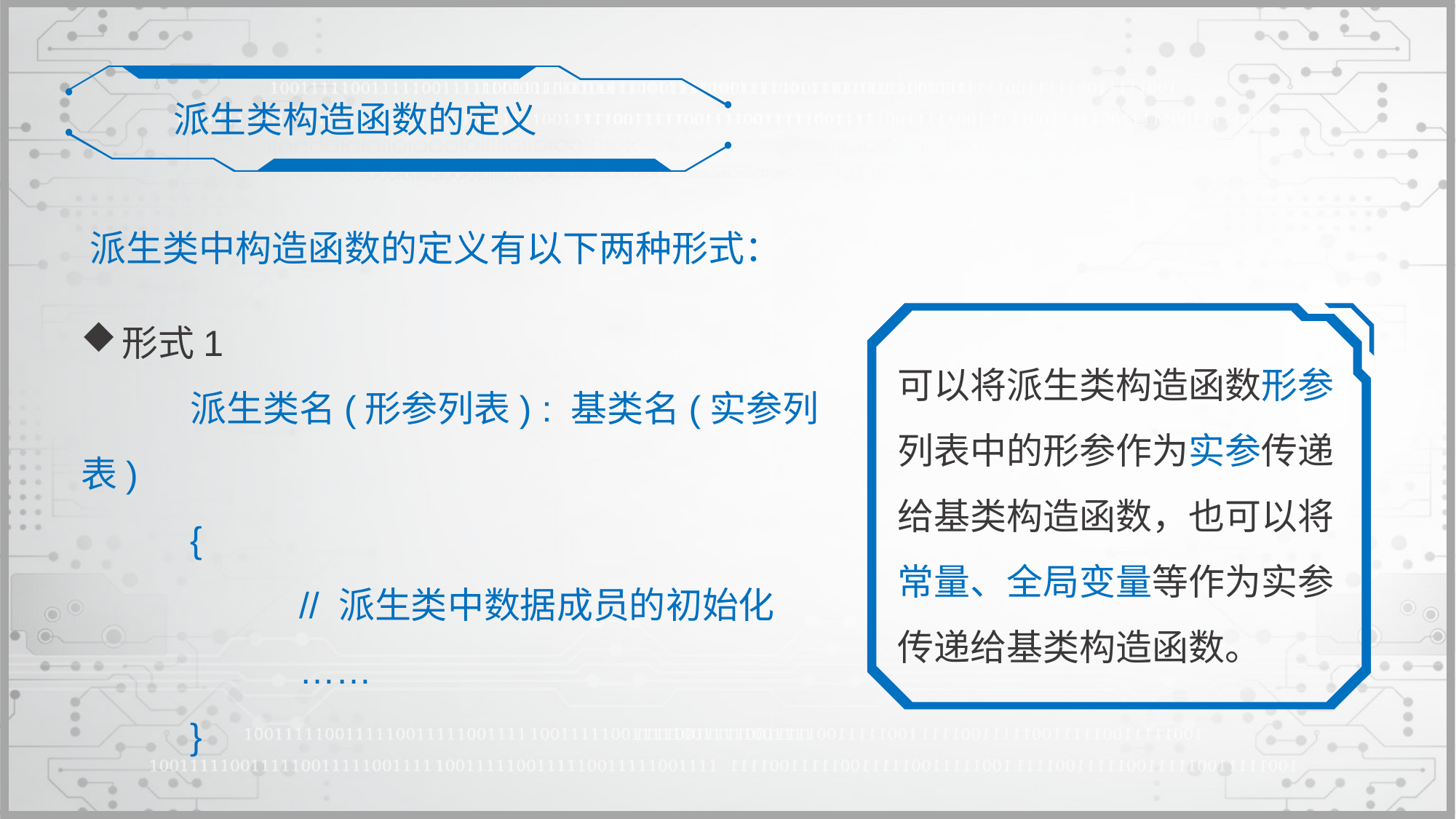

派生类构造函数的定义
派生类中构造函数的定义有以下两种形式：
形式1
	派生类名(形参列表) : 基类名(实参列表)
	{
		// 派生类中数据成员的初始化
		……
	}

可以将派生类构造函数形参列表中的形参作为实参传递给基类构造函数，也可以将常量、全局变量等作为实参传递给基类构造函数。